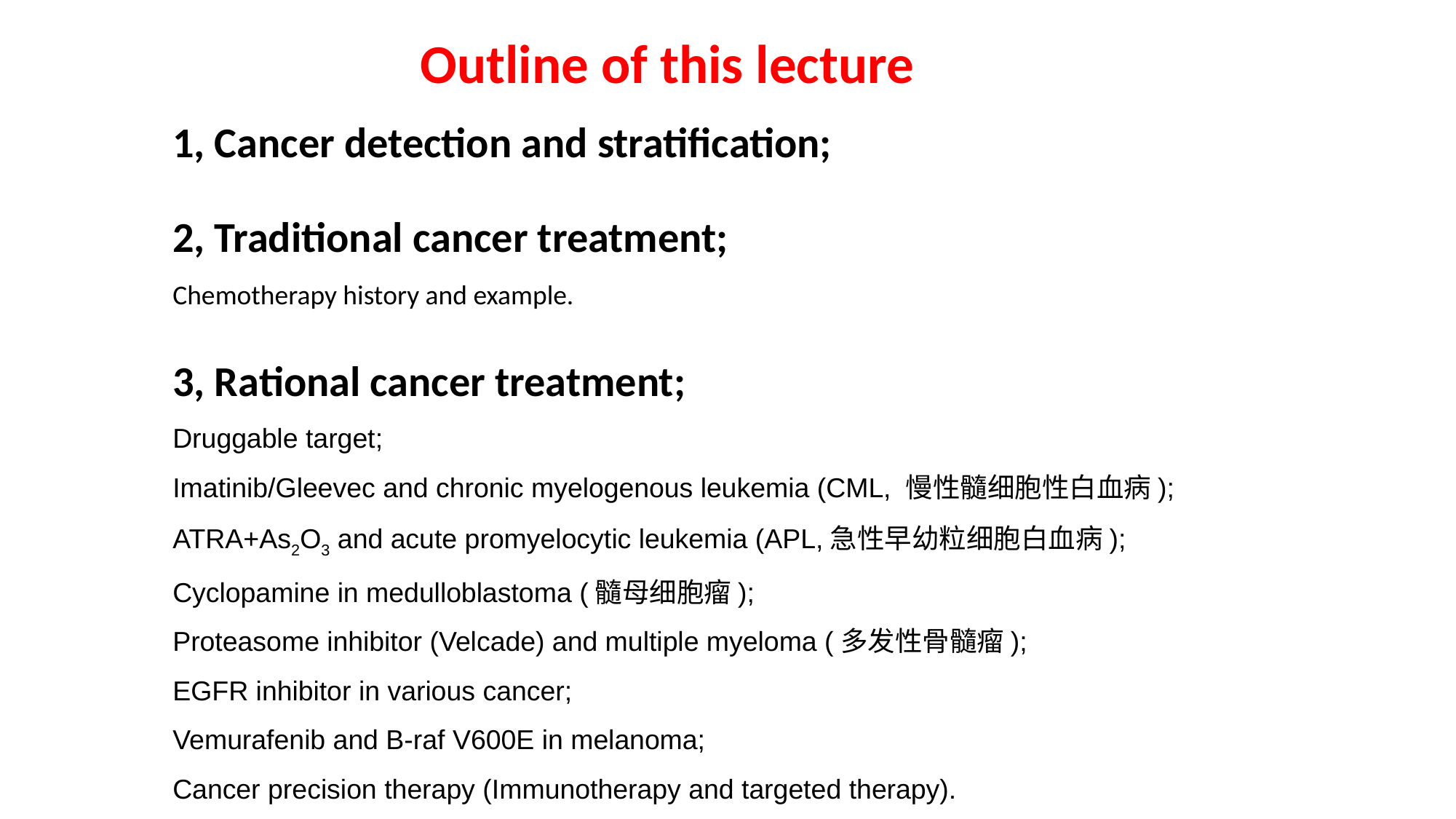

Outline of this lecture
1, Cancer detection and stratification;

2, Traditional cancer treatment;
Chemotherapy history and example.

3, Rational cancer treatment;
Druggable target;
Imatinib/Gleevec and chronic myelogenous leukemia (CML, 慢性髓细胞性白血病);
ATRA+As2O3 and acute promyelocytic leukemia (APL,急性早幼粒细胞白血病);
Cyclopamine in medulloblastoma (髓母细胞瘤);
Proteasome inhibitor (Velcade) and multiple myeloma (多发性骨髓瘤);
EGFR inhibitor in various cancer;
Vemurafenib and B-raf V600E in melanoma;
Cancer precision therapy (Immunotherapy and targeted therapy).